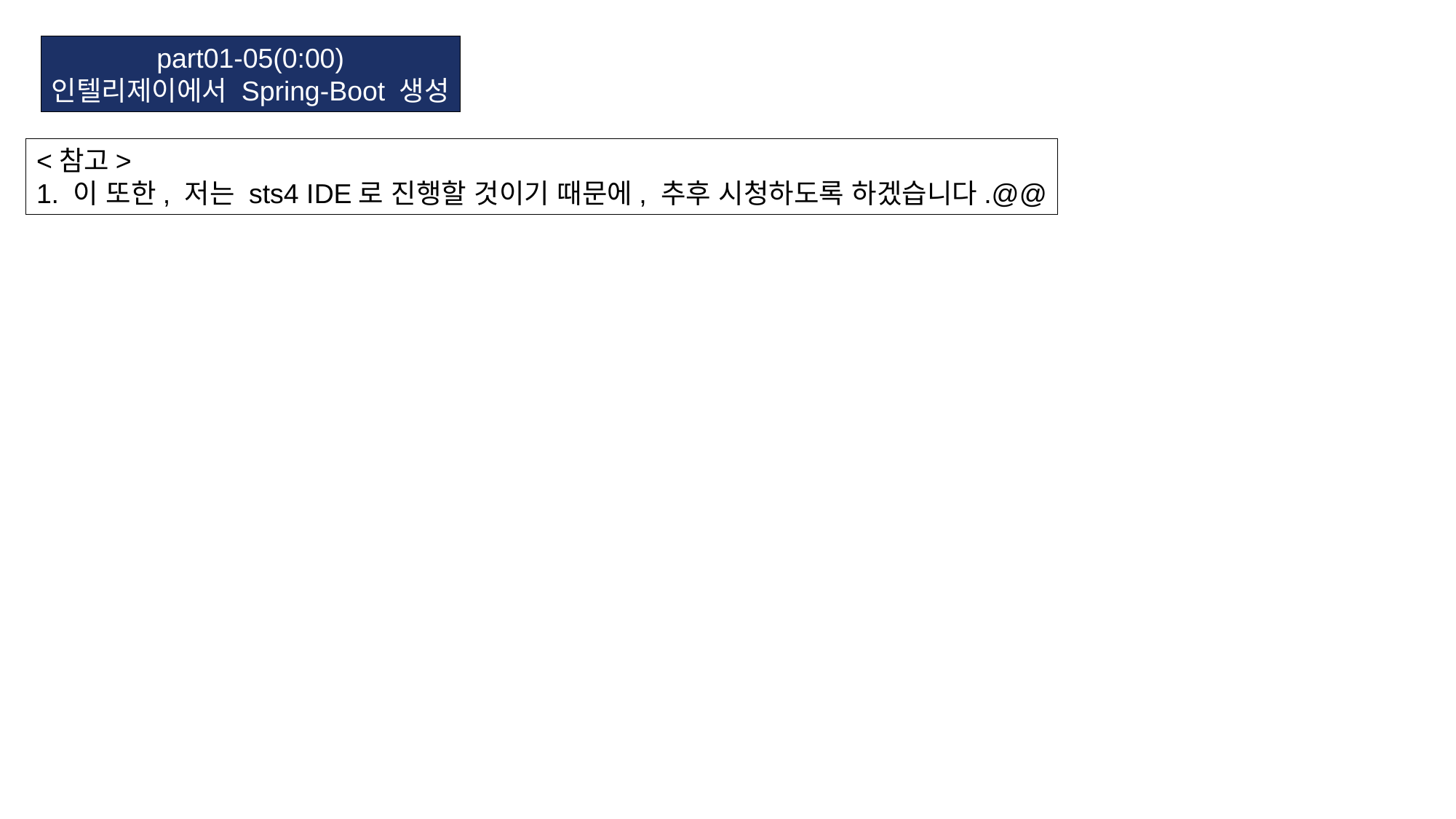

part01-05(0:00)
인텔리제이에서 Spring-Boot 생성
<참고>
1. 이 또한, 저는 sts4 IDE로 진행할 것이기 때문에, 추후 시청하도록 하겠습니다.@@